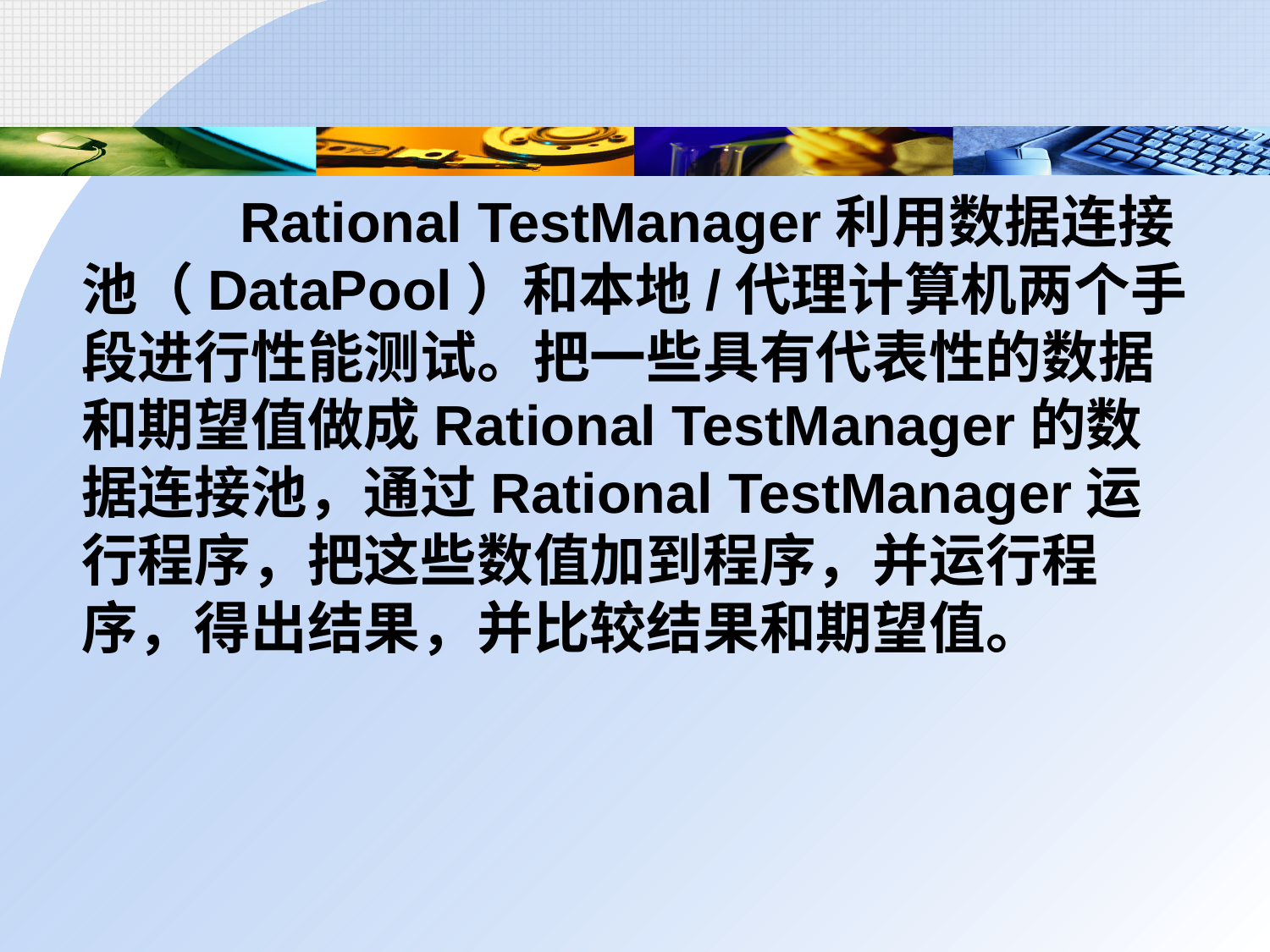

Rational TestManager利用数据连接池（DataPool）和本地/代理计算机两个手段进行性能测试。把一些具有代表性的数据和期望值做成Rational TestManager的数据连接池，通过Rational TestManager运行程序，把这些数值加到程序，并运行程序，得出结果，并比较结果和期望值。